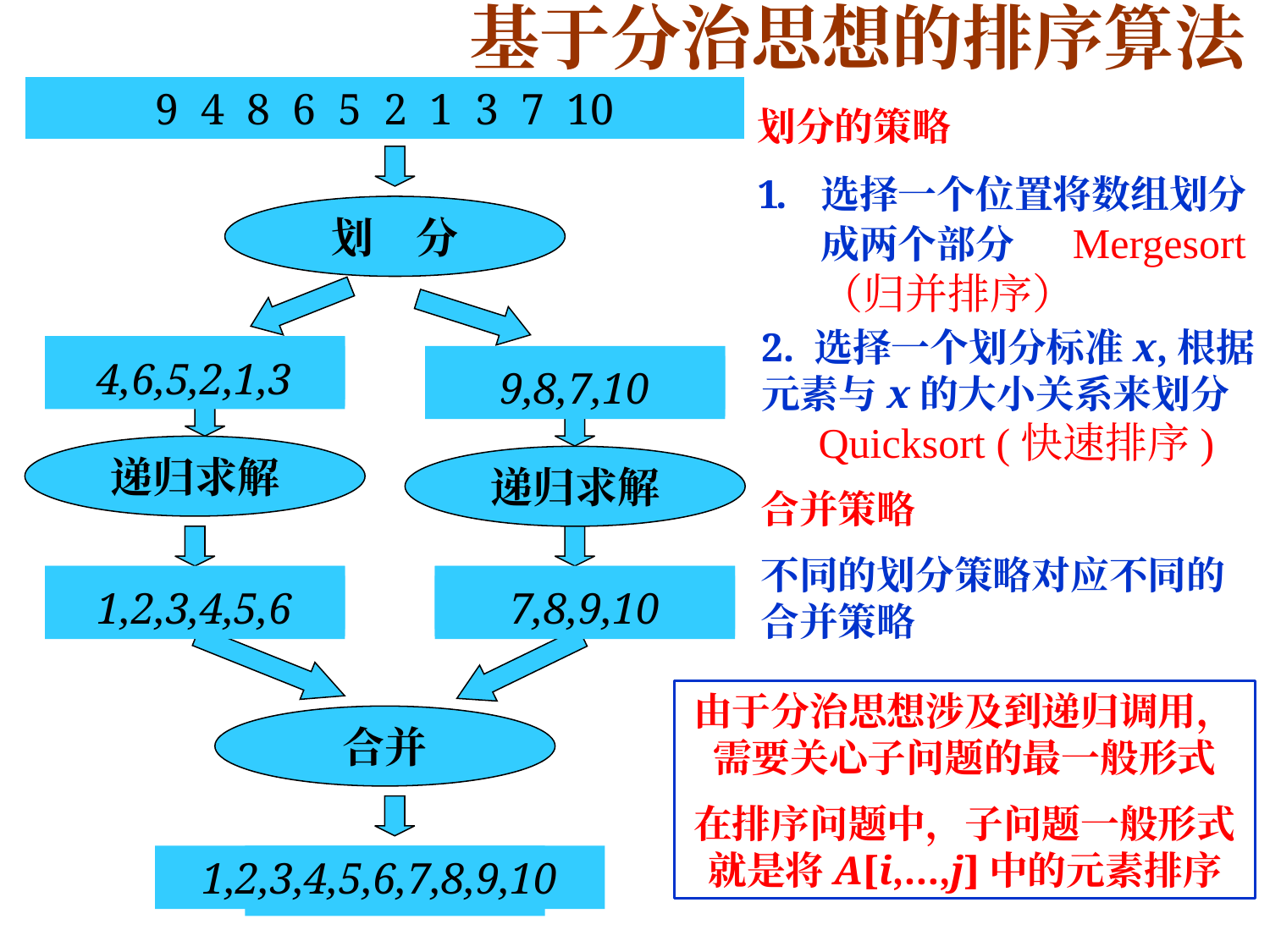

基于分治思想的排序算法
9  4  8  6  5  2  1  3  7  10
划分的策略
选择一个位置将数组划分成两个部分     Mergesort （归并排序）

划    分

2. 选择一个划分标准x,根据元素与x的大小关系来划分
Quicksort (快速排序)
9,4,8,6,5
2,1,3,7,10
4,5,6,8,9
1,2,3,7,10
1,2,3,4,5,6,7,8,9,10
x1,x2,…,xk
4,6,5,2,1,3
9,8,7,10
1,2,3,4,5,6
7,8,9,10
xk+1,…,xn

递归求解
递归求解
合并策略
不同的划分策略对应不同的合并策略

a1,a2,…,ak
bk+1,…,bn

由于分治思想涉及到递归调用，需要关心子问题的最一般形式
在排序问题中，子问题一般形式就是将A[i,…,j]中的元素排序
合并

y1,…,yn